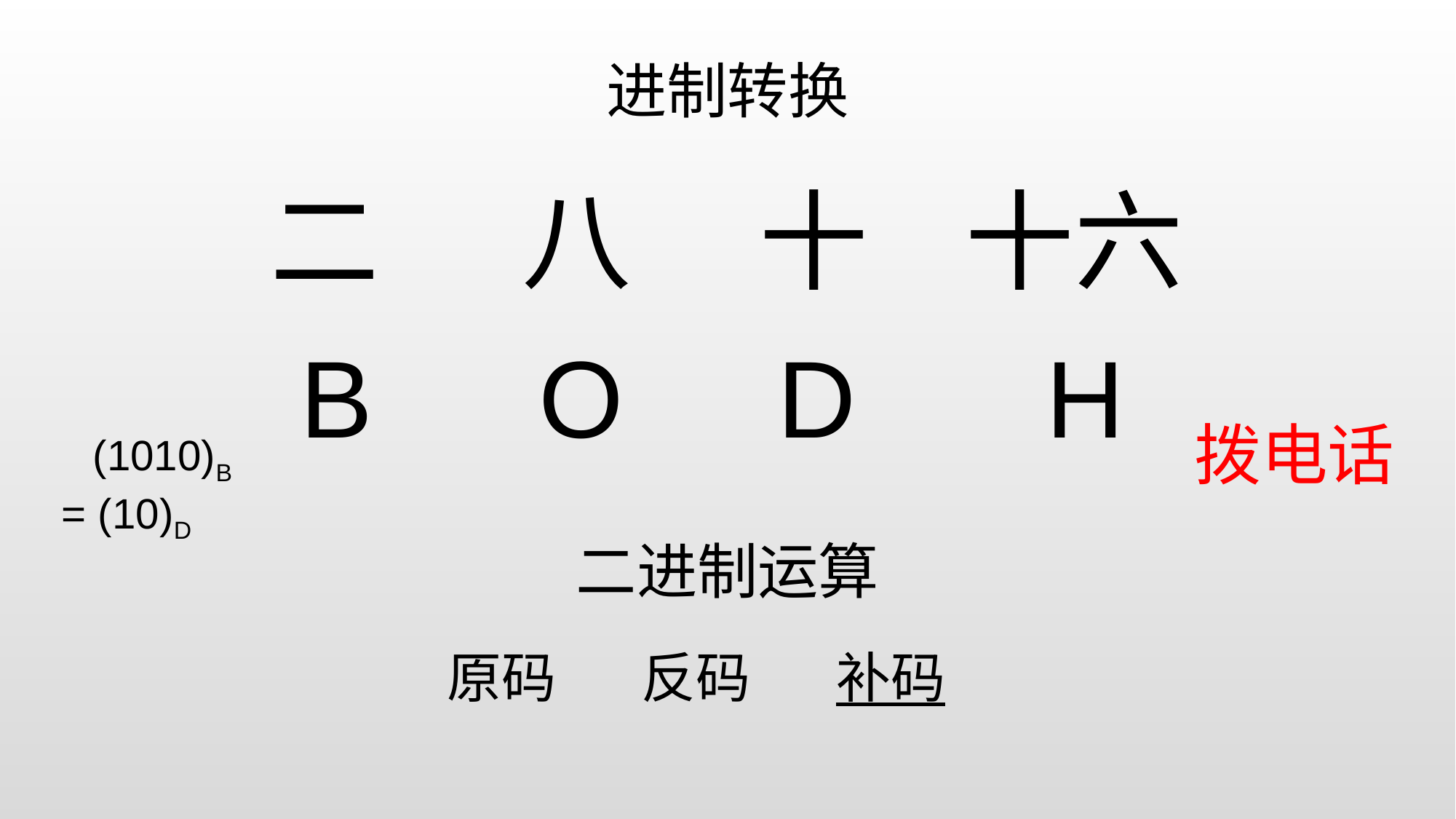

进制转换
二
八
十
十六
B
O
D
 H
拨电话
   (1010)B
= (10)D
二进制运算
原码       反码       补码